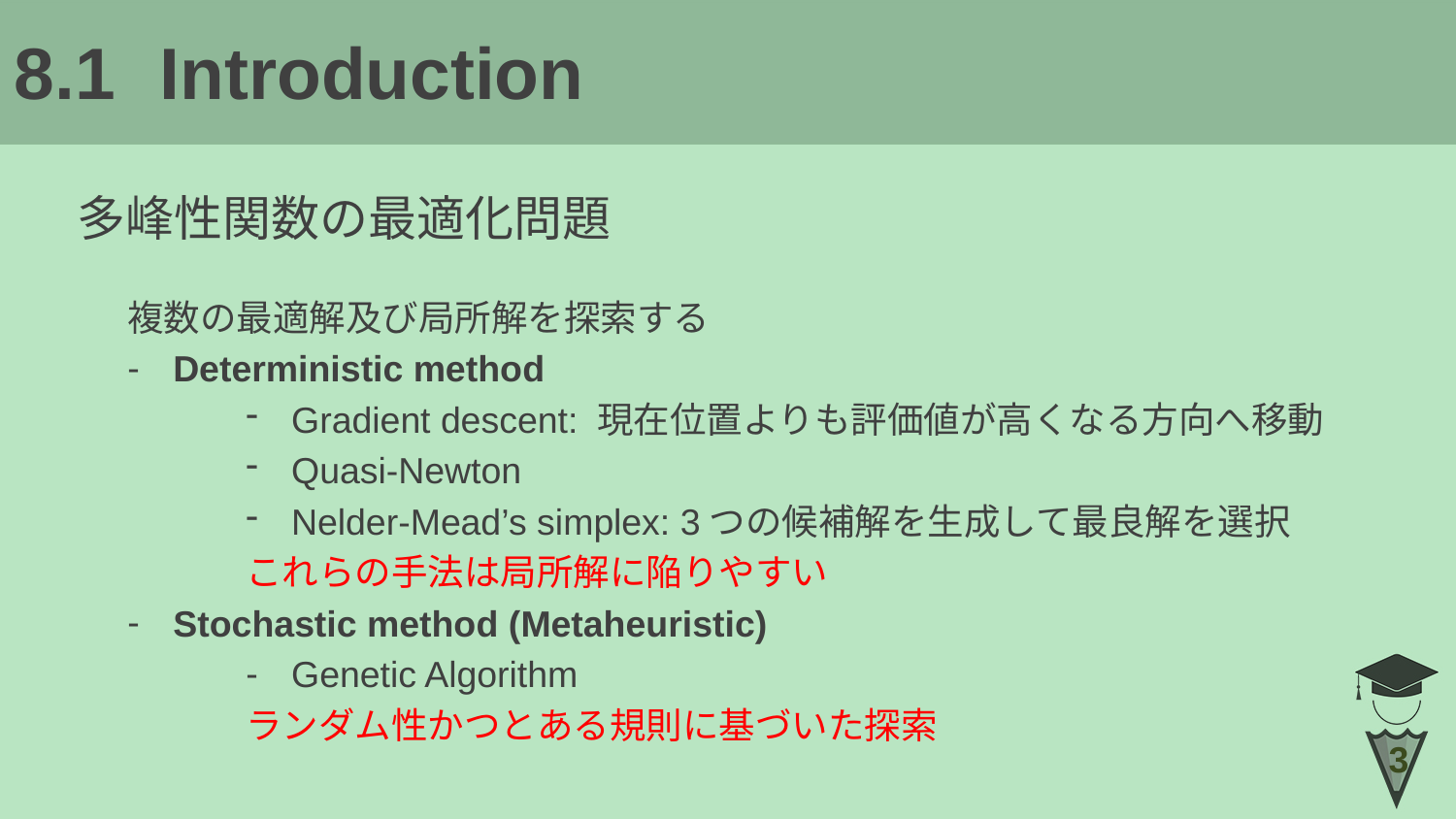

# 8.1	Introduction
多峰性関数の最適化問題
複数の最適解及び局所解を探索する
Deterministic method
Gradient descent: 現在位置よりも評価値が高くなる方向へ移動
Quasi-Newton
Nelder-Mead’s simplex: 3つの候補解を生成して最良解を選択
これらの手法は局所解に陥りやすい
Stochastic method (Metaheuristic)
Genetic Algorithm
ランダム性かつとある規則に基づいた探索
3